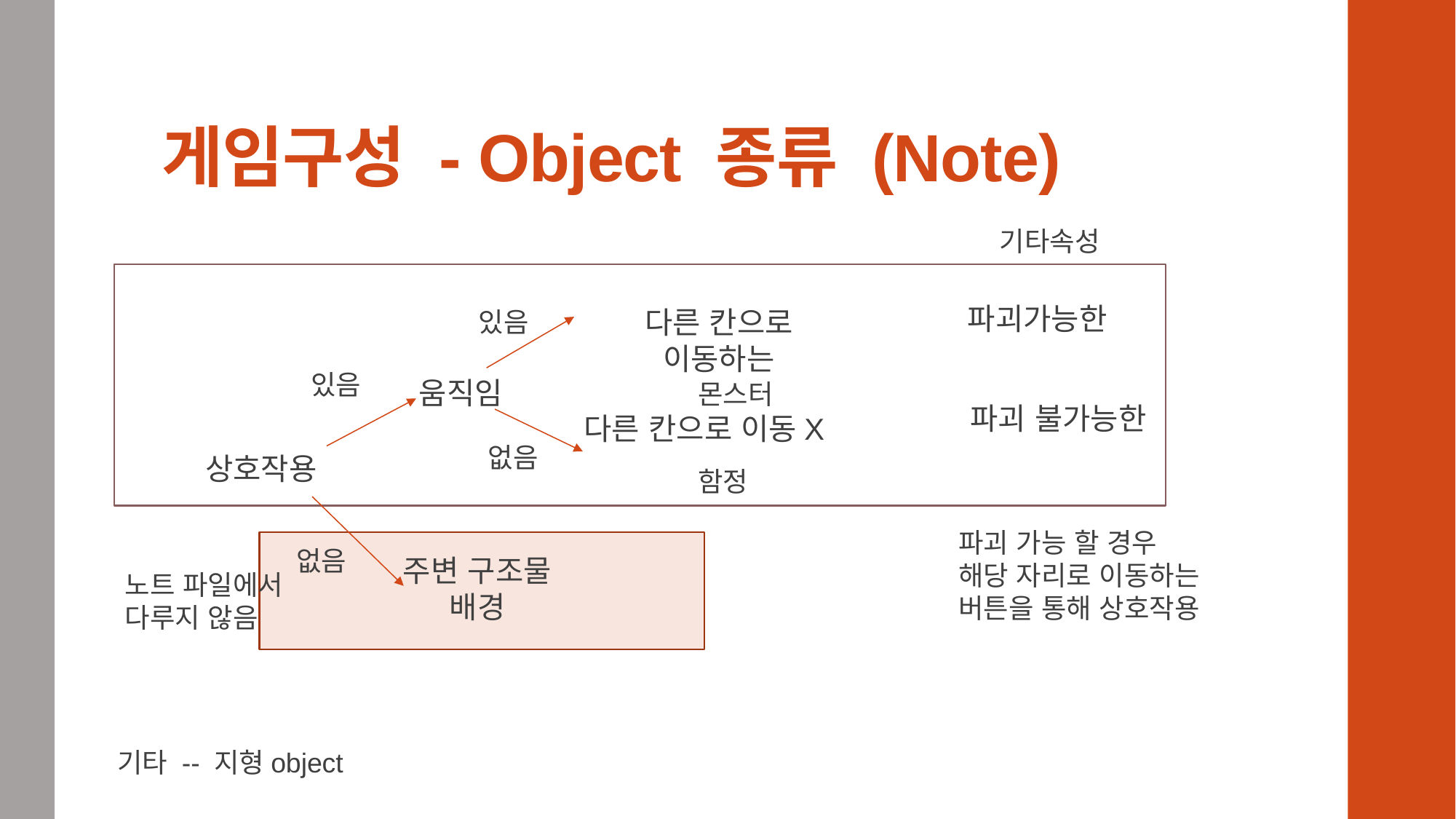

# 게임구성 - Object 종류 (Note)
기타속성

파괴가능한
다른 칸으로 이동하는
있음
있음
움직임
몬스터
파괴 불가능한
다른 칸으로 이동X
없음
상호작용
함정
파괴 가능 할 경우
해당 자리로 이동하는
버튼을 통해 상호작용

없음
주변 구조물
배경
노트 파일에서 다루지 않음
기타 -- 지형object